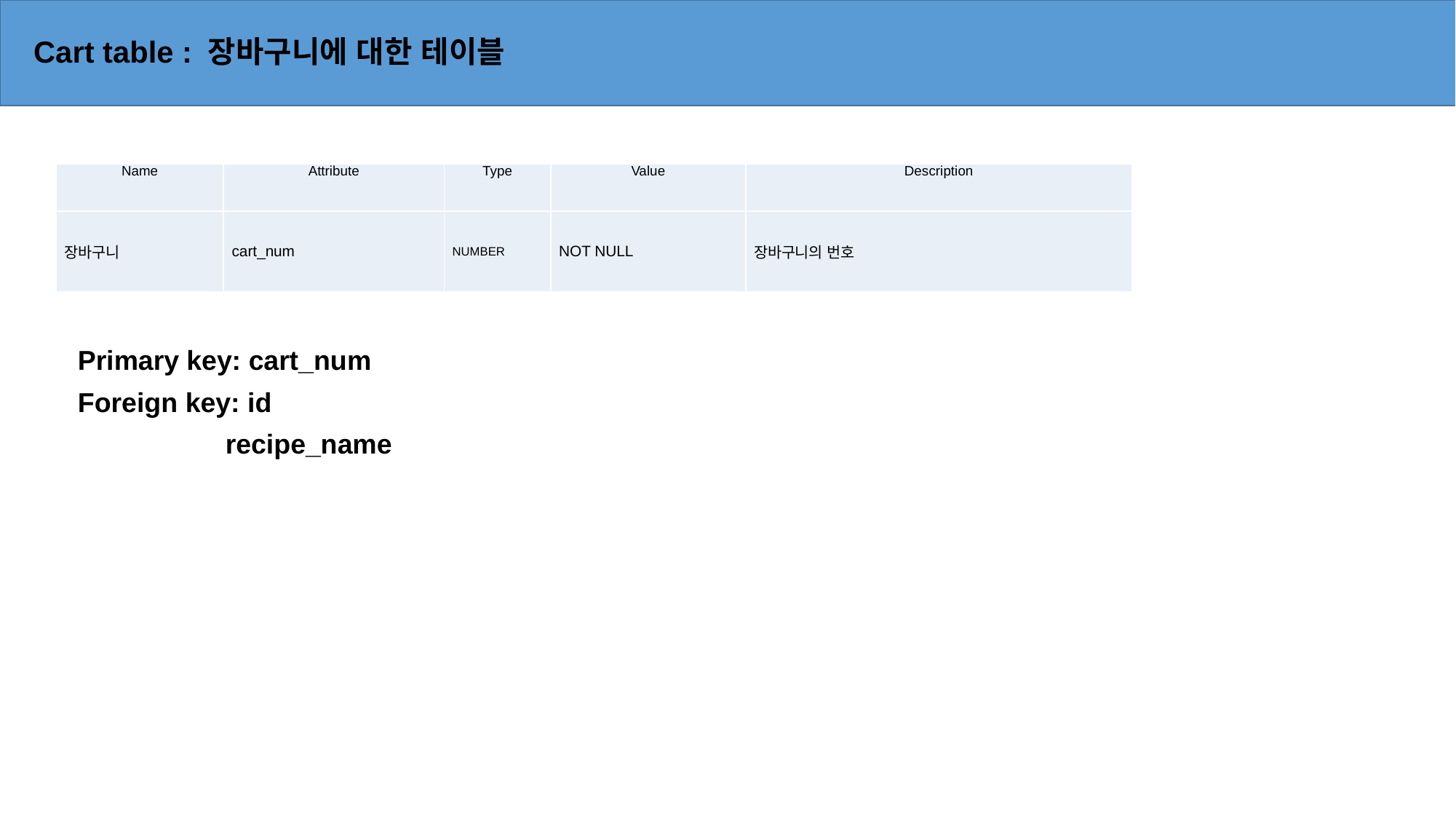

# Cart table : 장바구니에 대한 테이블
| Name | Attribute | Type | Value | Description |
| --- | --- | --- | --- | --- |
| 장바구니 | cart\_num | NUMBER | NOT NULL | 장바구니의 번호 |
Primary key: cart_num
Foreign key: id
	             recipe_name